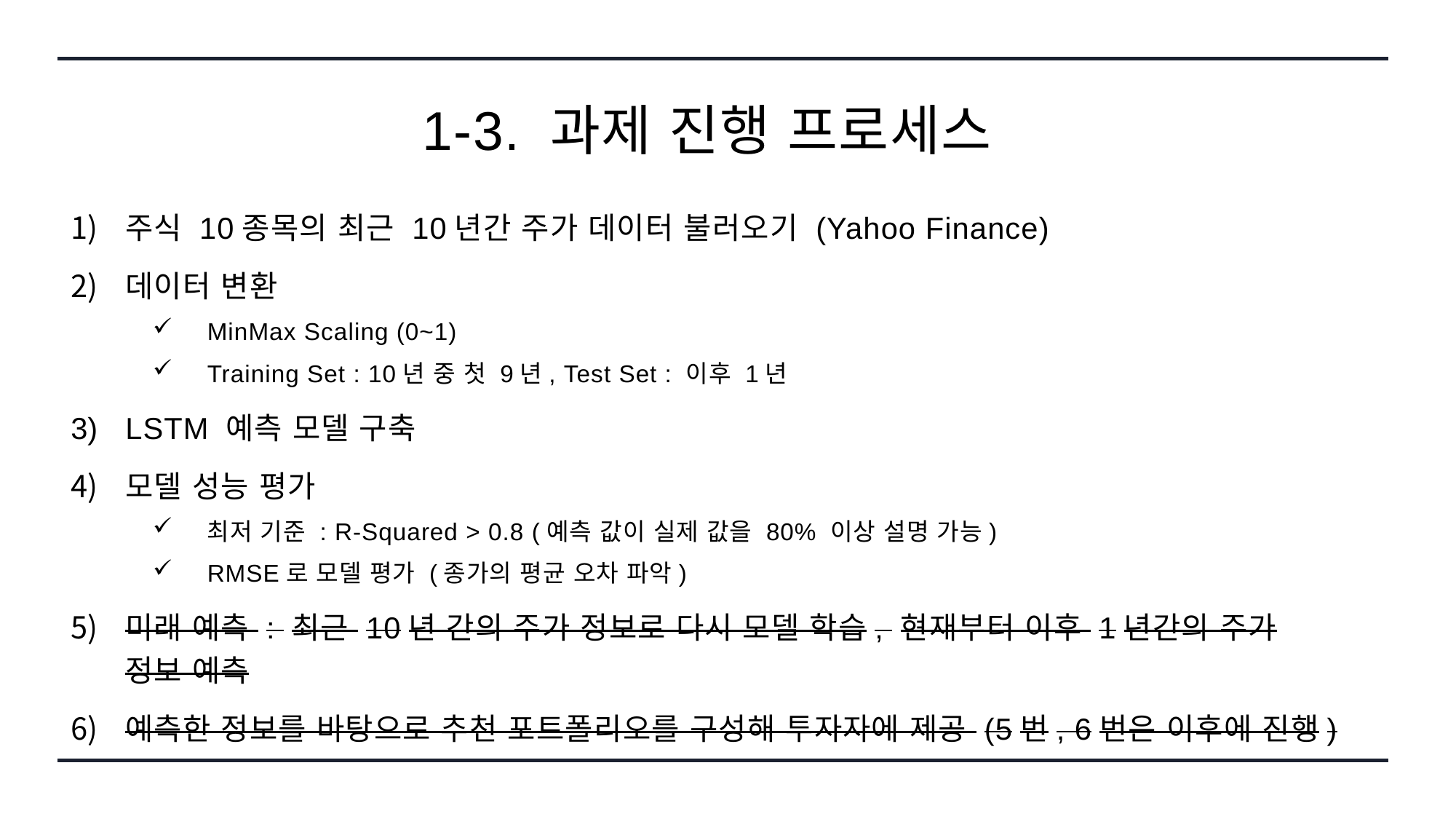

# 1-3. 과제 진행 프로세스
주식 10종목의 최근 10년간 주가 데이터 불러오기 (Yahoo Finance)
데이터 변환
MinMax Scaling (0~1)
Training Set : 10년 중 첫 9년, Test Set : 이후 1년
LSTM 예측 모델 구축
모델 성능 평가
최저 기준 : R-Squared > 0.8 (예측 값이 실제 값을 80% 이상 설명 가능)
RMSE로 모델 평가 (종가의 평균 오차 파악)
미래 예측 : 최근 10년 간의 주가 정보로 다시 모델 학습, 현재부터 이후 1년간의 주가 정보 예측
예측한 정보를 바탕으로 추천 포트폴리오를 구성해 투자자에 제공 (5번, 6번은 이후에 진행)